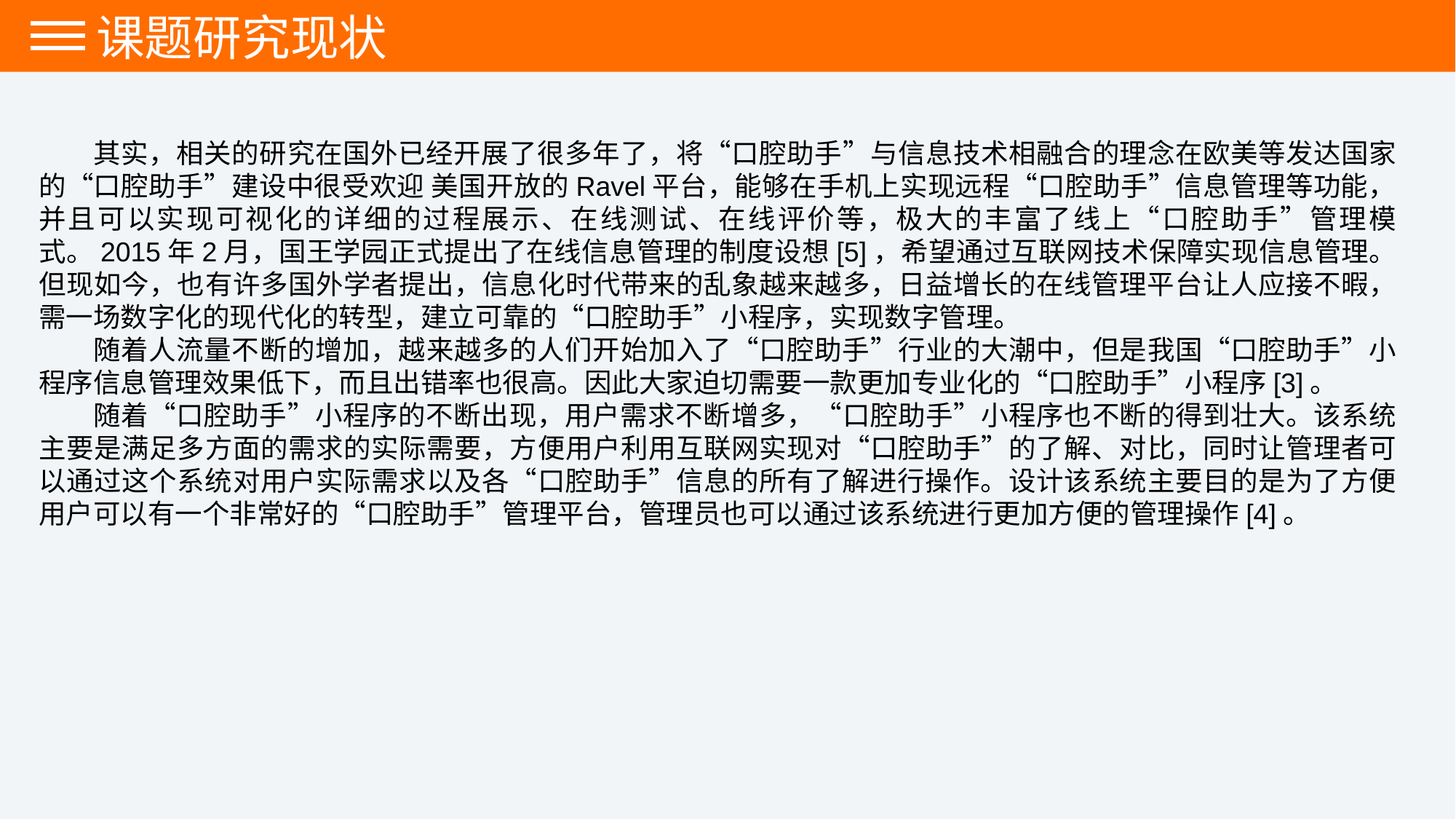

课题研究现状
其实，相关的研究在国外已经开展了很多年了，将“口腔助手”与信息技术相融合的理念在欧美等发达国家的“口腔助手”建设中很受欢迎 美国开放的Ravel平台，能够在手机上实现远程“口腔助手”信息管理等功能，并且可以实现可视化的详细的过程展示、在线测试、在线评价等，极大的丰富了线上“口腔助手”管理模式。2015年2月，国王学园正式提出了在线信息管理的制度设想[5]，希望通过互联网技术保障实现信息管理。但现如今，也有许多国外学者提出，信息化时代带来的乱象越来越多，日益增长的在线管理平台让人应接不暇，需一场数字化的现代化的转型，建立可靠的“口腔助手”小程序，实现数字管理。
随着人流量不断的增加，越来越多的人们开始加入了“口腔助手”行业的大潮中，但是我国“口腔助手”小程序信息管理效果低下，而且出错率也很高。因此大家迫切需要一款更加专业化的“口腔助手”小程序[3]。
随着“口腔助手”小程序的不断出现，用户需求不断增多，“口腔助手”小程序也不断的得到壮大。该系统主要是满足多方面的需求的实际需要，方便用户利用互联网实现对“口腔助手”的了解、对比，同时让管理者可以通过这个系统对用户实际需求以及各“口腔助手”信息的所有了解进行操作。设计该系统主要目的是为了方便用户可以有一个非常好的“口腔助手”管理平台，管理员也可以通过该系统进行更加方便的管理操作[4]。